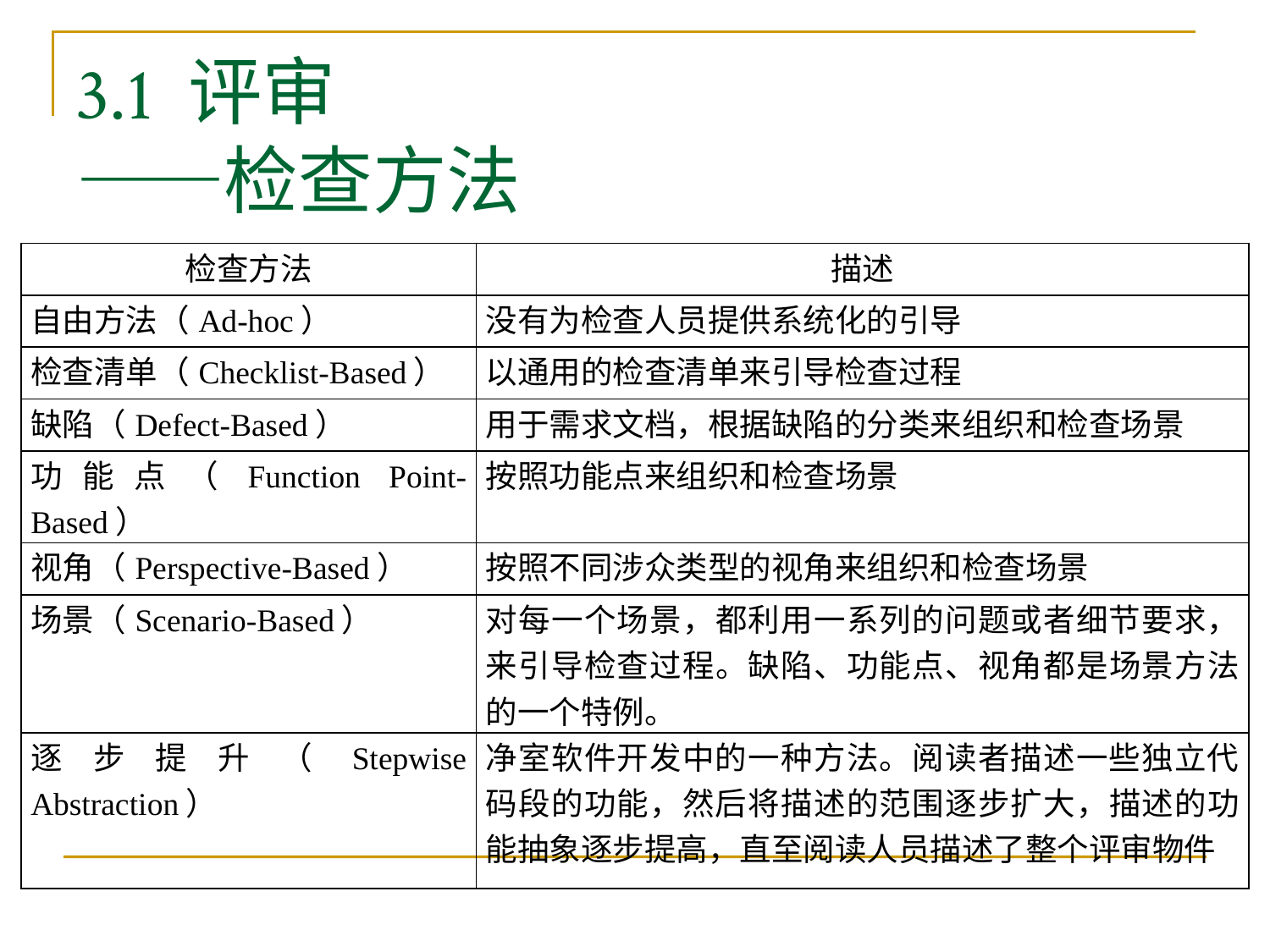

# 3.1 评审 ——检查方法
| 检查方法 | 描述 |
| --- | --- |
| 自由方法（Ad-hoc） | 没有为检查人员提供系统化的引导 |
| 检查清单（Checklist-Based） | 以通用的检查清单来引导检查过程 |
| 缺陷（Defect-Based） | 用于需求文档，根据缺陷的分类来组织和检查场景 |
| 功能点（Function Point-Based） | 按照功能点来组织和检查场景 |
| 视角（Perspective-Based） | 按照不同涉众类型的视角来组织和检查场景 |
| 场景（Scenario-Based） | 对每一个场景，都利用一系列的问题或者细节要求，来引导检查过程。缺陷、功能点、视角都是场景方法的一个特例。 |
| 逐步提升（Stepwise Abstraction） | 净室软件开发中的一种方法。阅读者描述一些独立代码段的功能，然后将描述的范围逐步扩大，描述的功能抽象逐步提高，直至阅读人员描述了整个评审物件 |